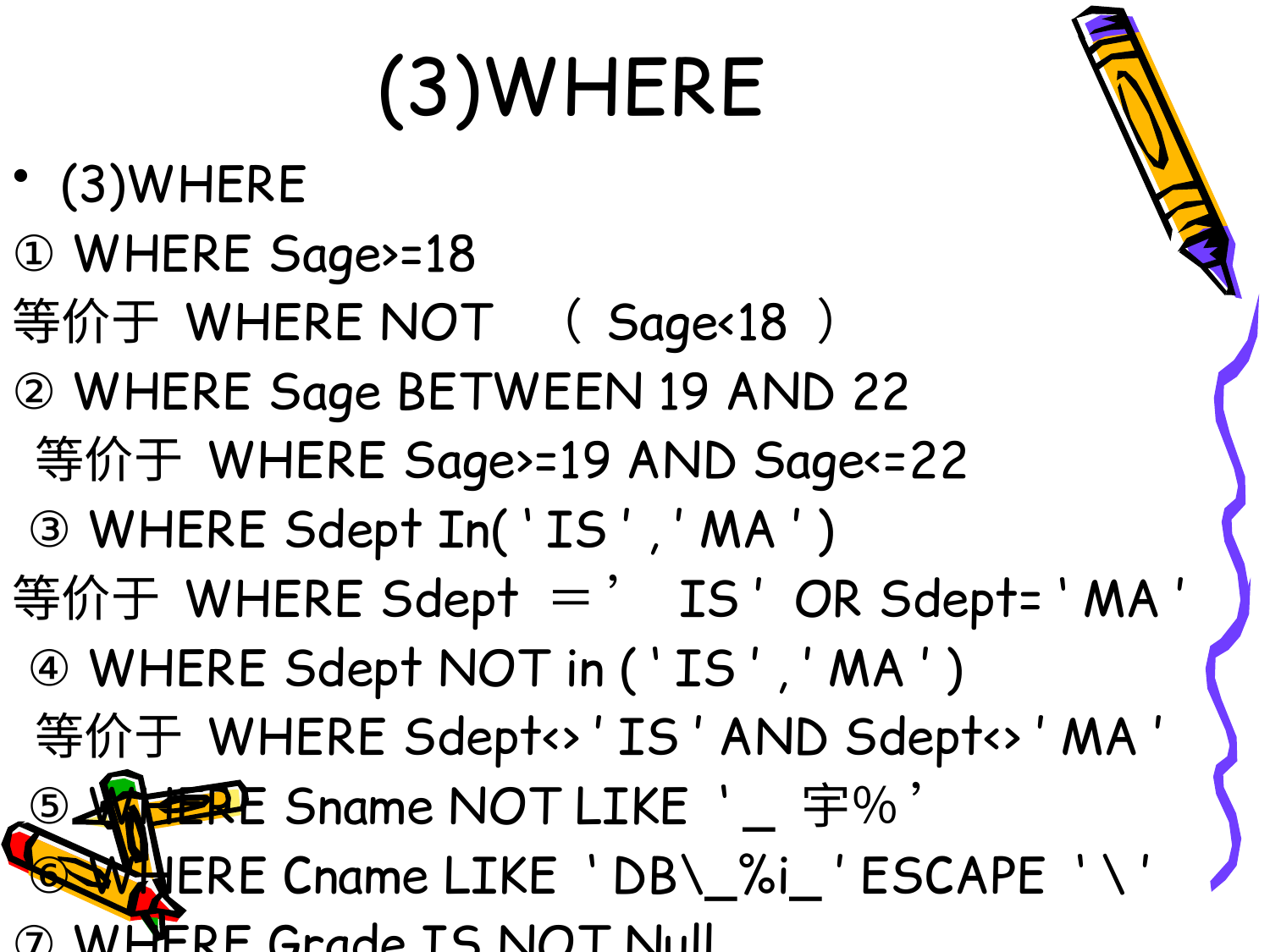

# (3)WHERE
(3)WHERE
① WHERE Sage>=18
等价于 WHERE NOT  （ Sage<18 ）
② WHERE Sage BETWEEN 19 AND 22
 等价于 WHERE Sage>=19 AND Sage<=22
 ③ WHERE Sdept In( ‘ IS ’ , ’ MA ’ )
等价于 WHERE Sdept ＝ ’ IS ’  OR Sdept= ‘ MA ’
 ④ WHERE Sdept NOT in ( ‘ IS ’ , ’ MA ’ )
 等价于 WHERE Sdept<> ’ IS ’ AND Sdept<> ’ MA ’
 ⑤ WHERE Sname NOT LIKE  ‘ _ 宇％ ’
 ⑥ WHERE Cname LIKE  ‘ DB\_%i_ ’ ESCAPE  ‘ \ ’
⑦ WHERE Grade IS NOT Null